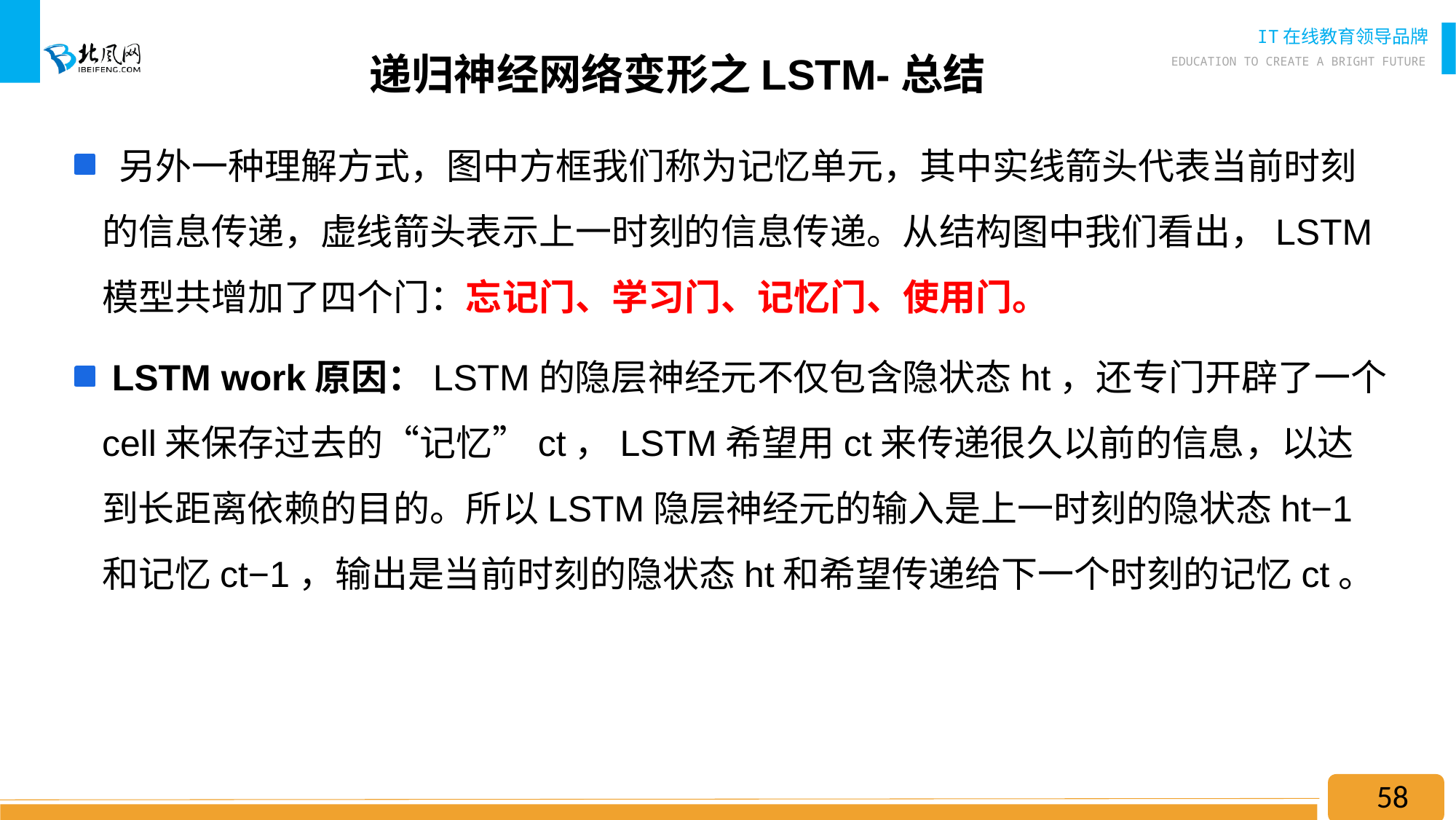

# 递归神经网络变形之LSTM-总结
 另外一种理解方式，图中方框我们称为记忆单元，其中实线箭头代表当前时刻的信息传递，虚线箭头表示上一时刻的信息传递。从结构图中我们看出，LSTM模型共增加了四个门：忘记门、学习门、记忆门、使用门。
 LSTM work原因：LSTM的隐层神经元不仅包含隐状态ht，还专门开辟了一个cell来保存过去的“记忆”ct，LSTM希望用ct来传递很久以前的信息，以达到长距离依赖的目的。所以LSTM隐层神经元的输入是上一时刻的隐状态ht−1和记忆ct−1，输出是当前时刻的隐状态ht和希望传递给下一个时刻的记忆ct。